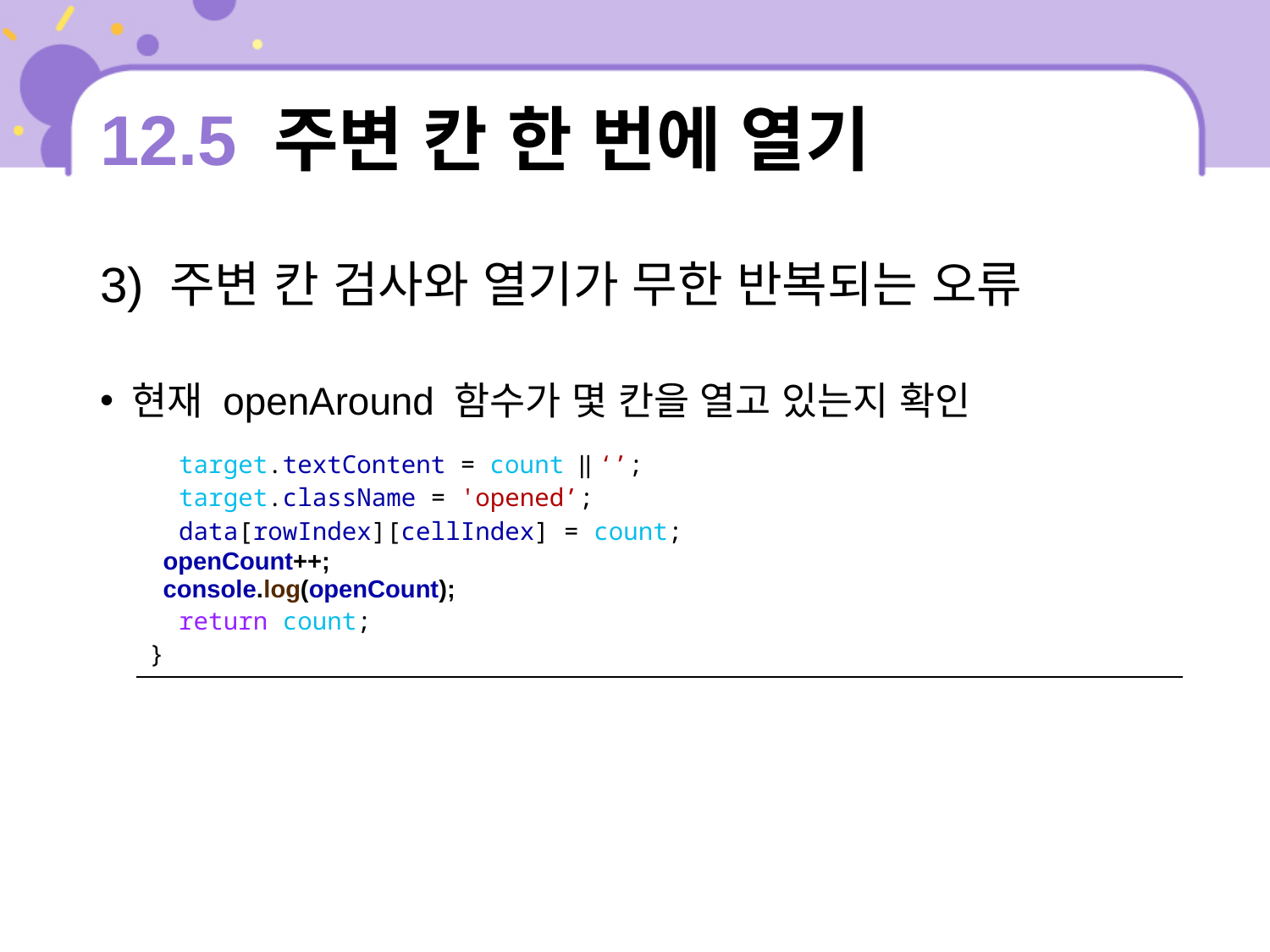

# 12.5 주변 칸 한 번에 열기
3) 주변 칸 검사와 열기가 무한 반복되는 오류
현재 openAround 함수가 몇 칸을 열고 있는지 확인
| target.textContent = count || ‘’; target.className = 'opened’; data[rowIndex][cellIndex] = count; openCount++; console.log(openCount); return count; } |
| --- |